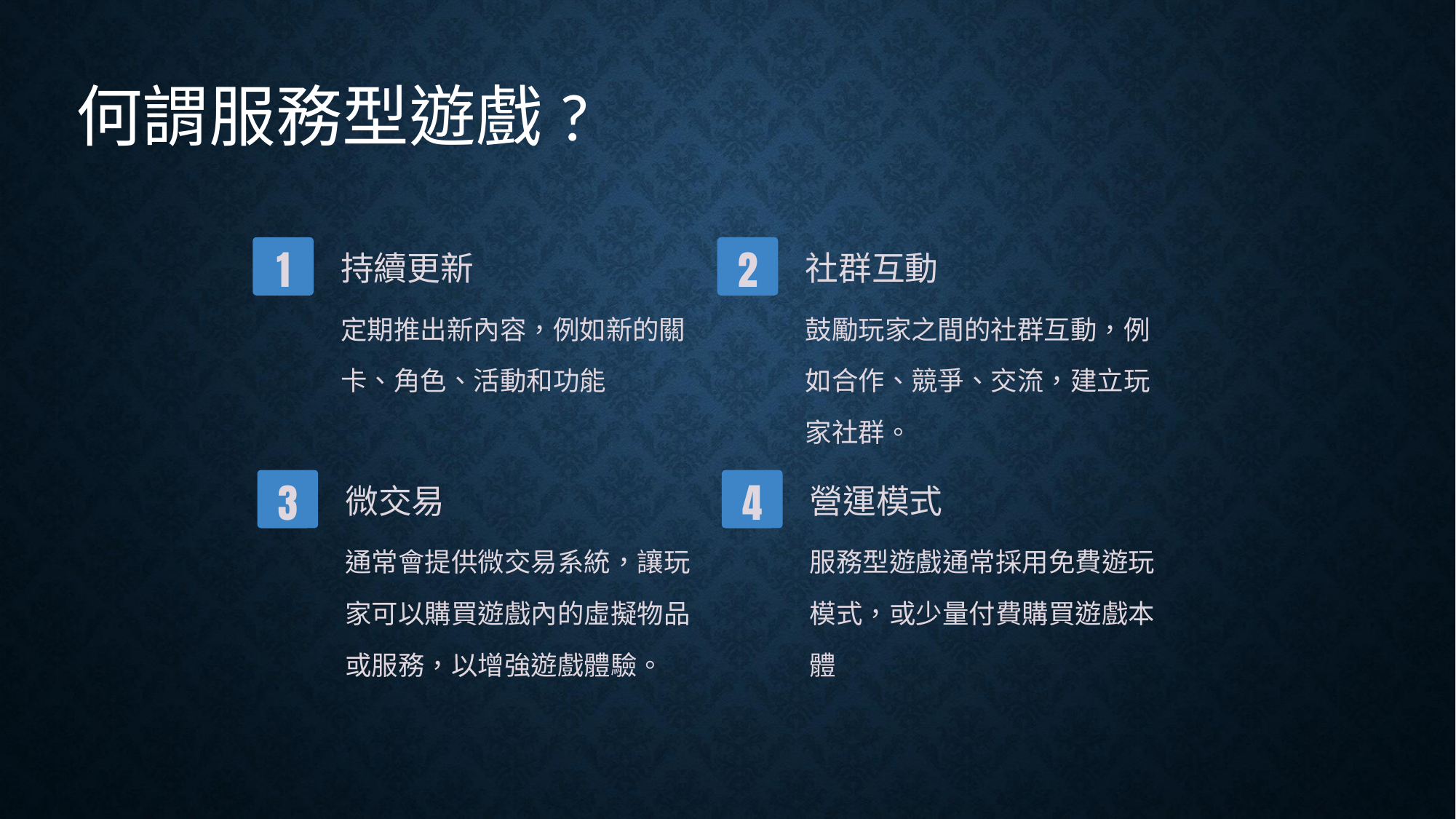

# 何謂服務型遊戲?

持續更新

社群互動
1
2
定期推出新內容，例如新的關卡、角色、活動和功能
鼓勵玩家之間的社群互動，例如合作、競爭、交流，建立玩家社群。

微交易

營運模式
3
4
通常會提供微交易系統，讓玩家可以購買遊戲內的虛擬物品或服務，以增強遊戲體驗。
服務型遊戲通常採用免費遊玩模式，或少量付費購買遊戲本體